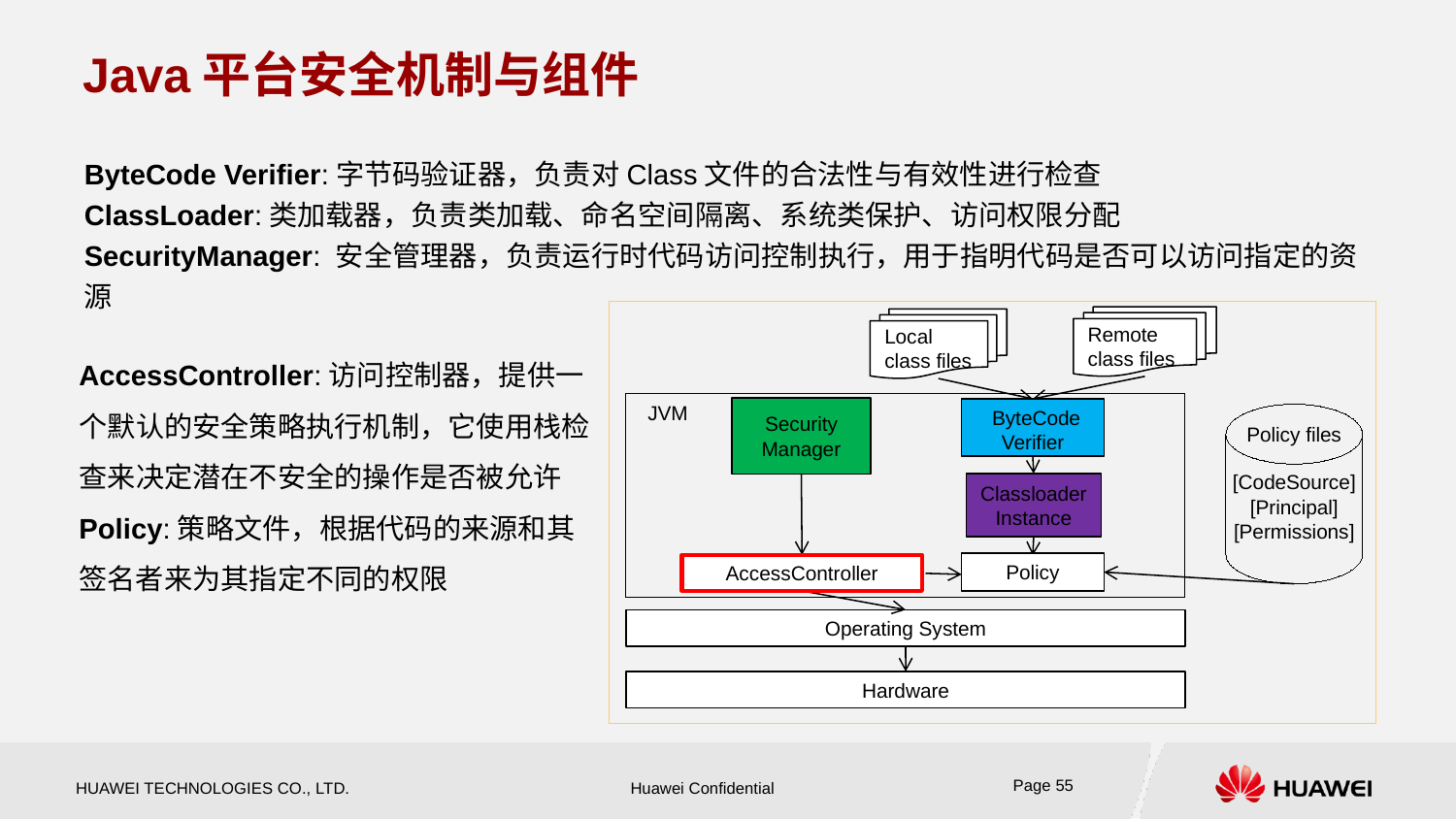

# Java平台安全机制与组件
ByteCode Verifier:字节码验证器，负责对Class文件的合法性与有效性进行检查
ClassLoader:类加载器，负责类加载、命名空间隔离、系统类保护、访问权限分配
SecurityManager: 安全管理器，负责运行时代码访问控制执行，用于指明代码是否可以访问指定的资源

Remote class files

Local class files
AccessController:访问控制器，提供一个默认的安全策略执行机制，它使用栈检查来决定潜在不安全的操作是否被允许
Policy:策略文件，根据代码的来源和其签名者来为其指定不同的权限

JVM
Security Manager
 ByteCode Verifier
[CodeSource]
[Principal]
[Permissions]

Policy files
Classloader Instance
Policy
AccessController
Operating System
Hardware